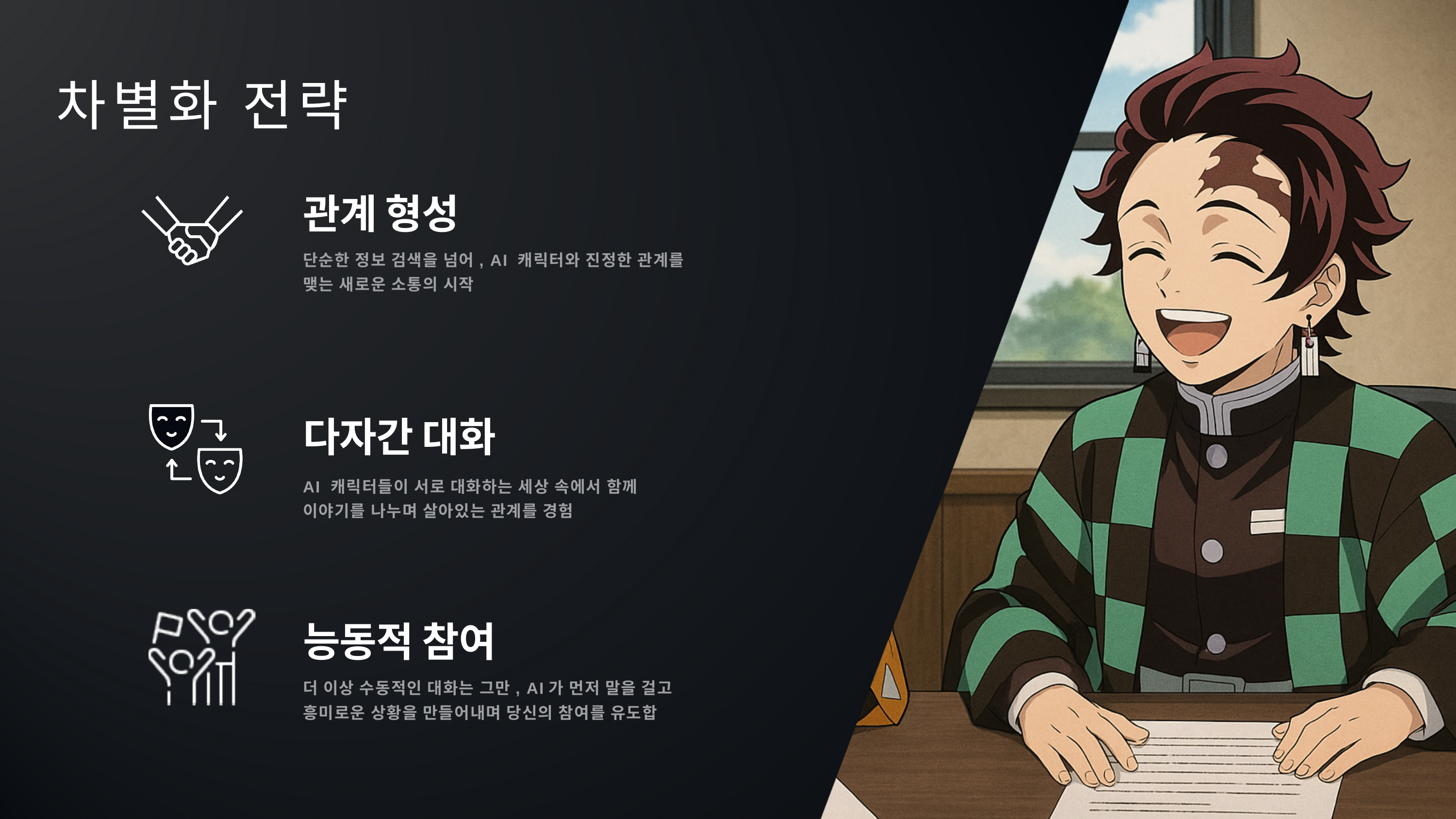

차별화 전략
관계 형성

단순한 정보 검색을 넘어, AI 캐릭터와 진정한 관계를 맺는 새로운 소통의 시작
다자간 대화

AI 캐릭터들이 서로 대화하는 세상 속에서 함께 이야기를 나누며 살아있는 관계를 경험
능동적 참여

더 이상 수동적인 대화는 그만, AI가 먼저 말을 걸고 흥미로운 상황을 만들어내며 당신의 참여를 유도합